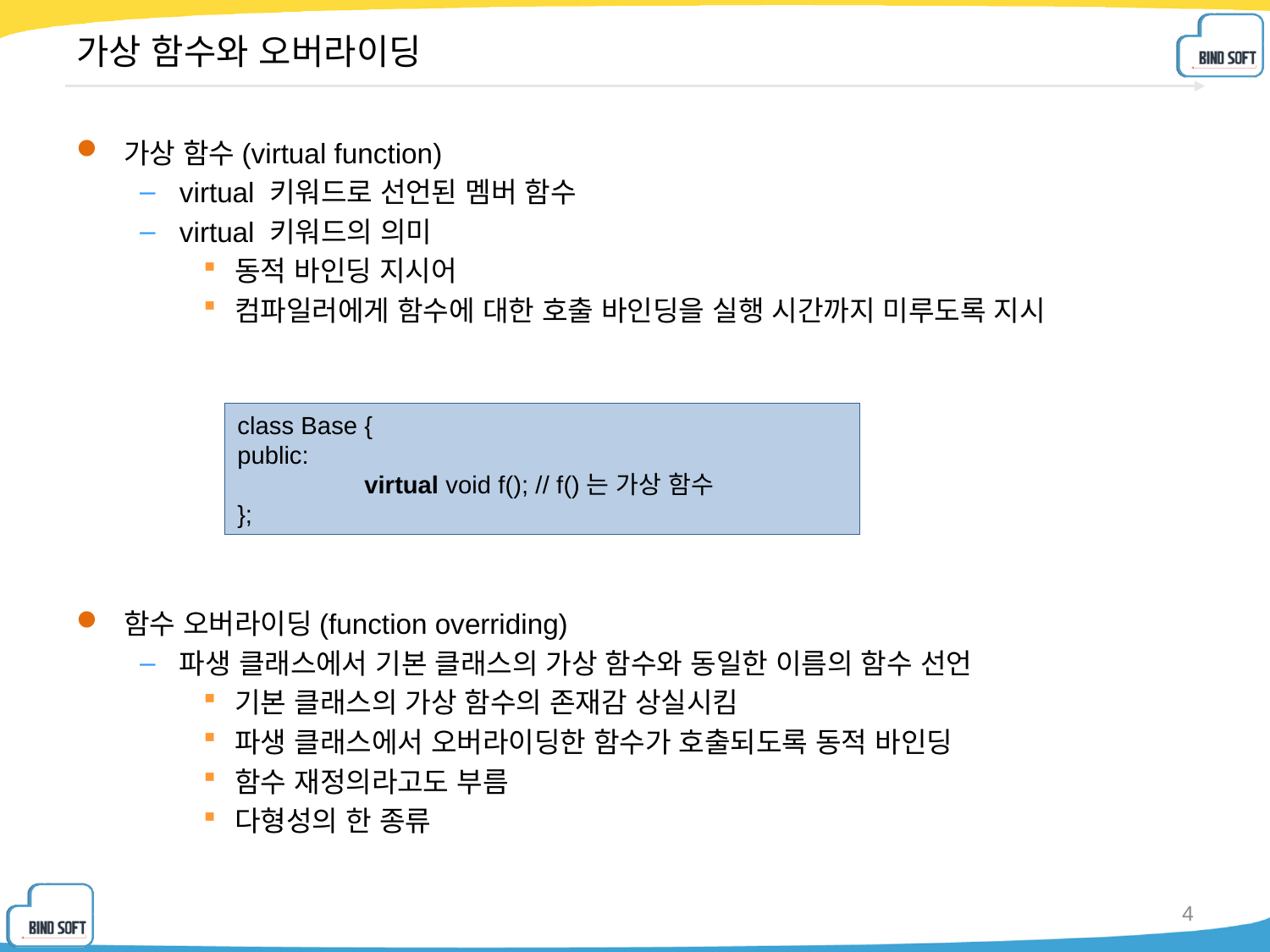

# 가상 함수와 오버라이딩
가상 함수(virtual function)
virtual 키워드로 선언된 멤버 함수
virtual 키워드의 의미
동적 바인딩 지시어
컴파일러에게 함수에 대한 호출 바인딩을 실행 시간까지 미루도록 지시

함수 오버라이딩(function overriding)
파생 클래스에서 기본 클래스의 가상 함수와 동일한 이름의 함수 선언
기본 클래스의 가상 함수의 존재감 상실시킴
파생 클래스에서 오버라이딩한 함수가 호출되도록 동적 바인딩
함수 재정의라고도 부름
다형성의 한 종류

class Base {
public:
	virtual void f(); // f()는 가상 함수
};
4